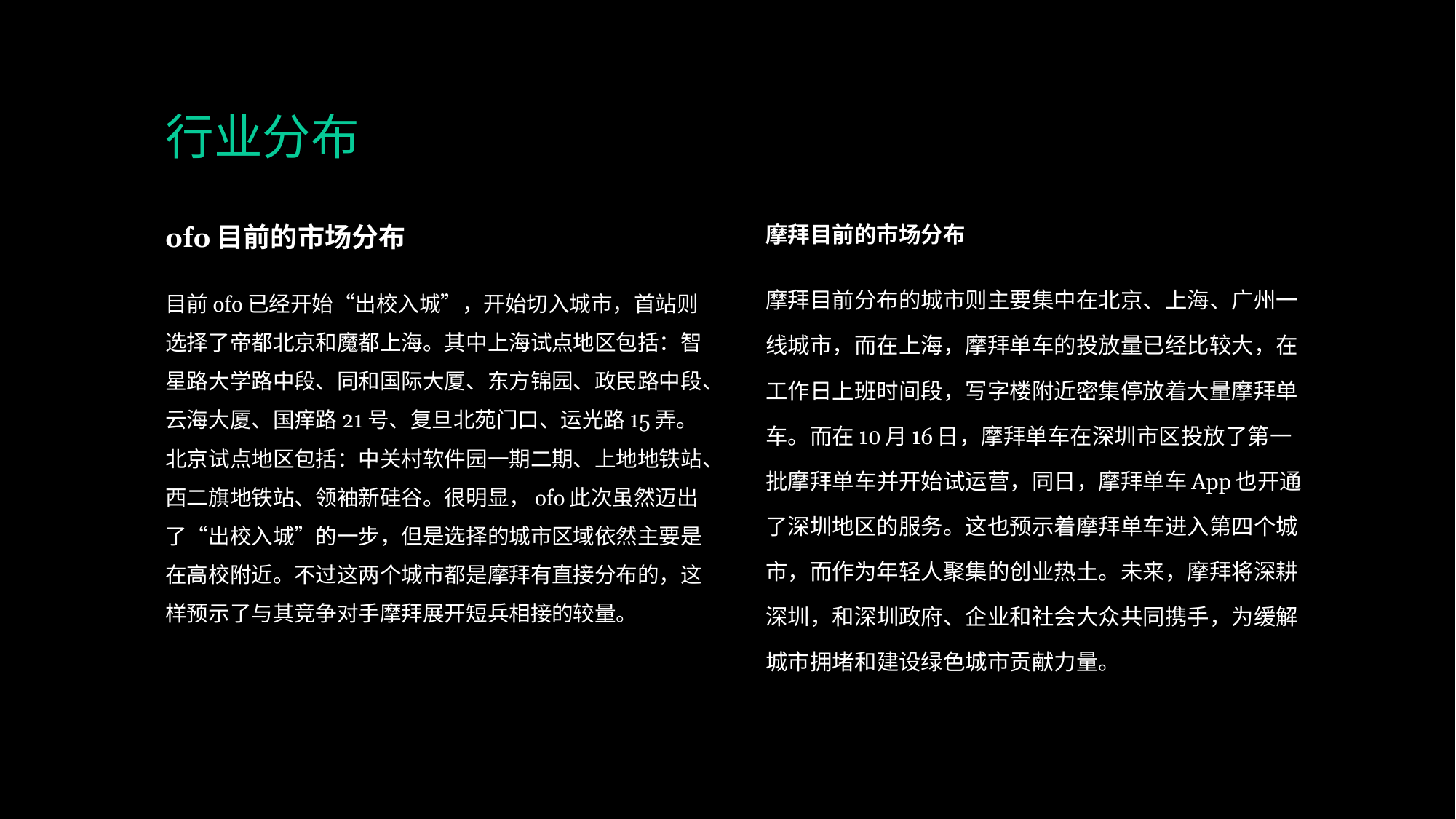

# 行业分布
ofo目前的市场分布
目前ofo已经开始“出校入城”，开始切入城市，首站则选择了帝都北京和魔都上海。其中上海试点地区包括：智星路大学路中段、同和国际大厦、东方锦园、政民路中段、云海大厦、国痒路21号、复旦北苑门口、运光路15弄。北京试点地区包括：中关村软件园一期二期、上地地铁站、西二旗地铁站、领袖新硅谷。很明显，ofo此次虽然迈出了“出校入城”的一步，但是选择的城市区域依然主要是在高校附近。不过这两个城市都是摩拜有直接分布的，这样预示了与其竞争对手摩拜展开短兵相接的较量。
摩拜目前的市场分布
摩拜目前分布的城市则主要集中在北京、上海、广州一线城市，而在上海，摩拜单车的投放量已经比较大，在工作日上班时间段，写字楼附近密集停放着大量摩拜单车。而在10月16日，摩拜单车在深圳市区投放了第一批摩拜单车并开始试运营，同日，摩拜单车App也开通了深圳地区的服务。这也预示着摩拜单车进入第四个城市，而作为年轻人聚集的创业热土。未来，摩拜将深耕深圳，和深圳政府、企业和社会大众共同携手，为缓解城市拥堵和建设绿色城市贡献力量。